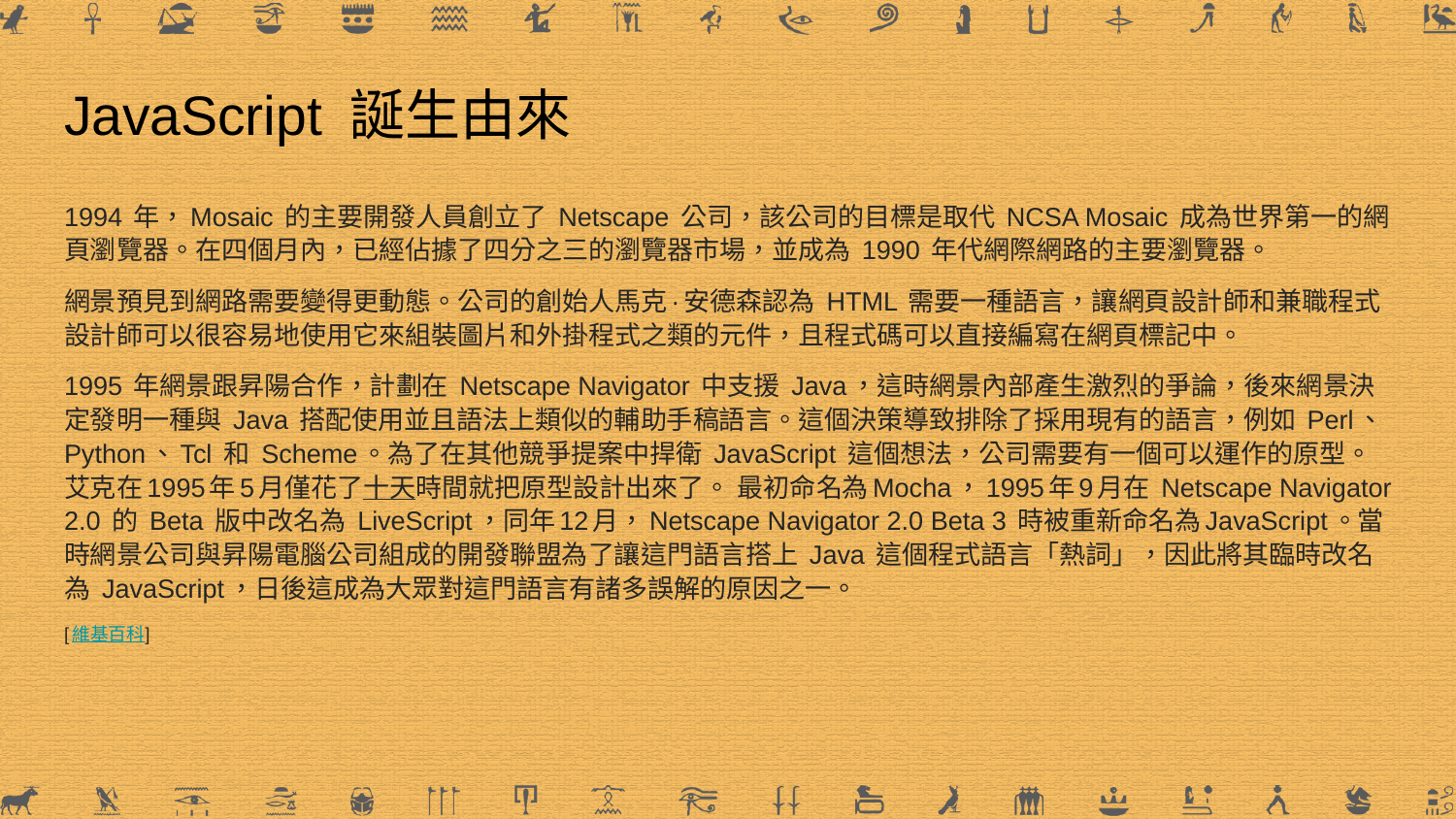

# JavaScript 誕生由來
1994 年，Mosaic 的主要開發人員創立了 Netscape 公司，該公司的目標是取代 NCSA Mosaic 成為世界第一的網頁瀏覽器。在四個月內，已經佔據了四分之三的瀏覽器市場，並成為 1990 年代網際網路的主要瀏覽器。
網景預見到網路需要變得更動態。公司的創始人馬克·安德森認為 HTML 需要一種語言，讓網頁設計師和兼職程式設計師可以很容易地使用它來組裝圖片和外掛程式之類的元件，且程式碼可以直接編寫在網頁標記中。
1995 年網景跟昇陽合作，計劃在 Netscape Navigator 中支援 Java，這時網景內部產生激烈的爭論，後來網景決定發明一種與 Java 搭配使用並且語法上類似的輔助手稿語言。這個決策導致排除了採用現有的語言，例如 Perl、Python、Tcl 和 Scheme。為了在其他競爭提案中捍衛 JavaScript 這個想法，公司需要有一個可以運作的原型。艾克在1995年5月僅花了十天時間就把原型設計出來了。 最初命名為Mocha，1995年9月在 Netscape Navigator 2.0 的 Beta 版中改名為 LiveScript，同年12月，Netscape Navigator 2.0 Beta 3 時被重新命名為JavaScript。當時網景公司與昇陽電腦公司組成的開發聯盟為了讓這門語言搭上 Java 這個程式語言「熱詞」，因此將其臨時改名為 JavaScript，日後這成為大眾對這門語言有諸多誤解的原因之一。
[維基百科]